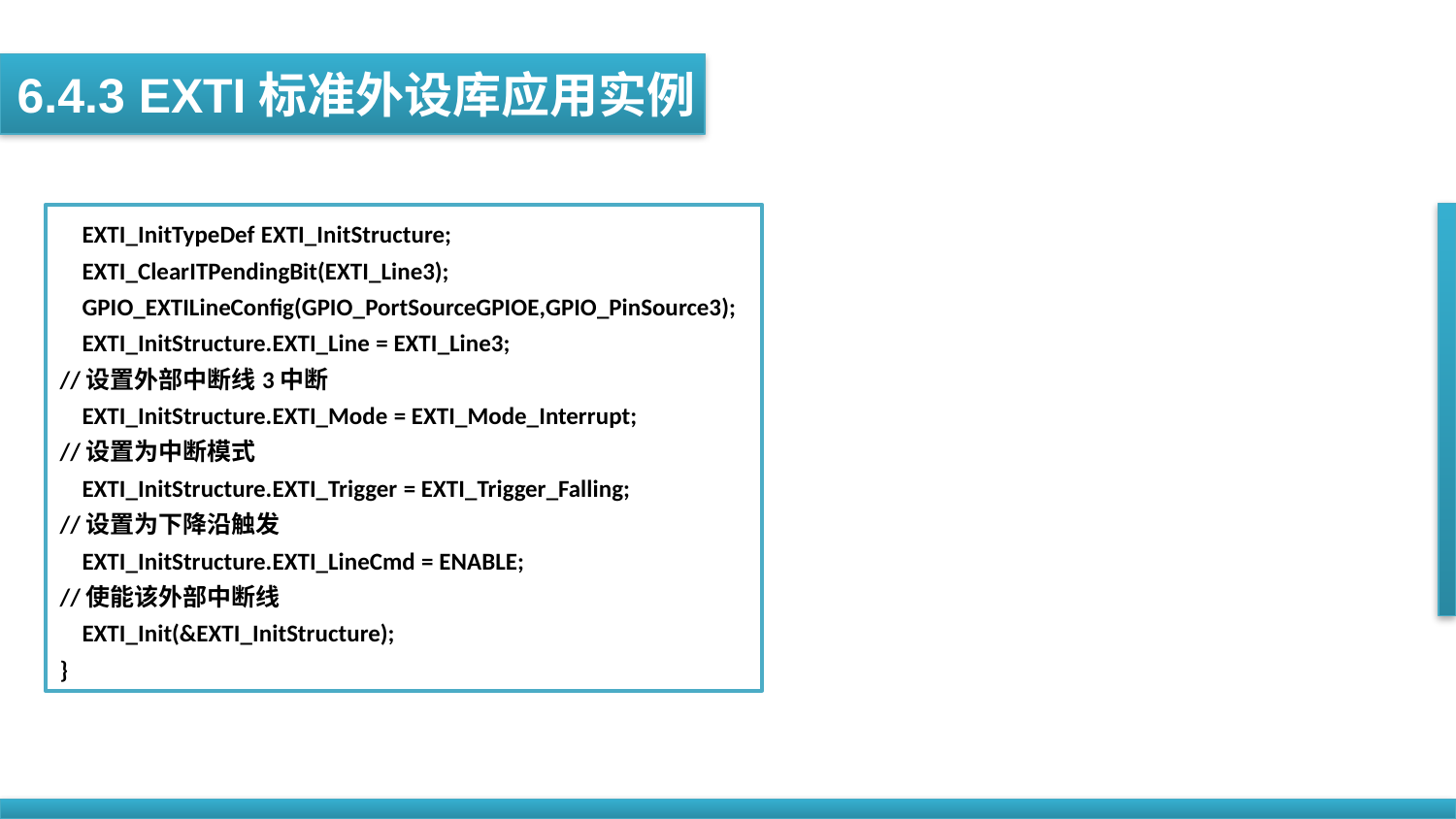

6.4.3 EXTI标准外设库应用实例
    EXTI_InitTypeDef EXTI_InitStructure;
    EXTI_ClearITPendingBit(EXTI_Line3);
    GPIO_EXTILineConfig(GPIO_PortSourceGPIOE,GPIO_PinSource3);
    EXTI_InitStructure.EXTI_Line = EXTI_Line3;
//设置外部中断线3中断
    EXTI_InitStructure.EXTI_Mode = EXTI_Mode_Interrupt;
//设置为中断模式
    EXTI_InitStructure.EXTI_Trigger = EXTI_Trigger_Falling;
//设置为下降沿触发
    EXTI_InitStructure.EXTI_LineCmd = ENABLE;
//使能该外部中断线
    EXTI_Init(&EXTI_InitStructure);
}